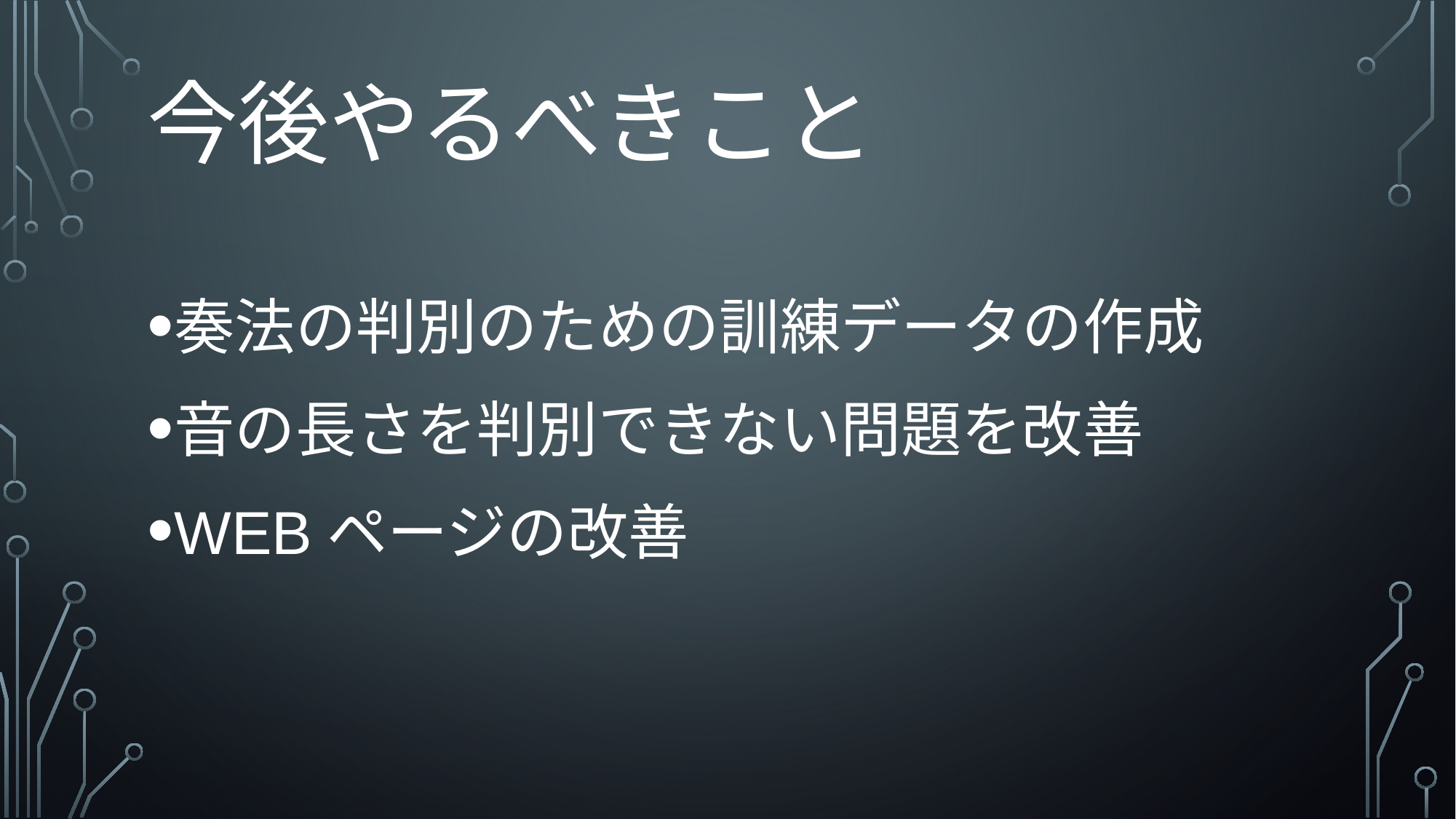

# 今後やるべきこと
奏法の判別のための訓練データの作成
音の長さを判別できない問題を改善
WEBページの改善